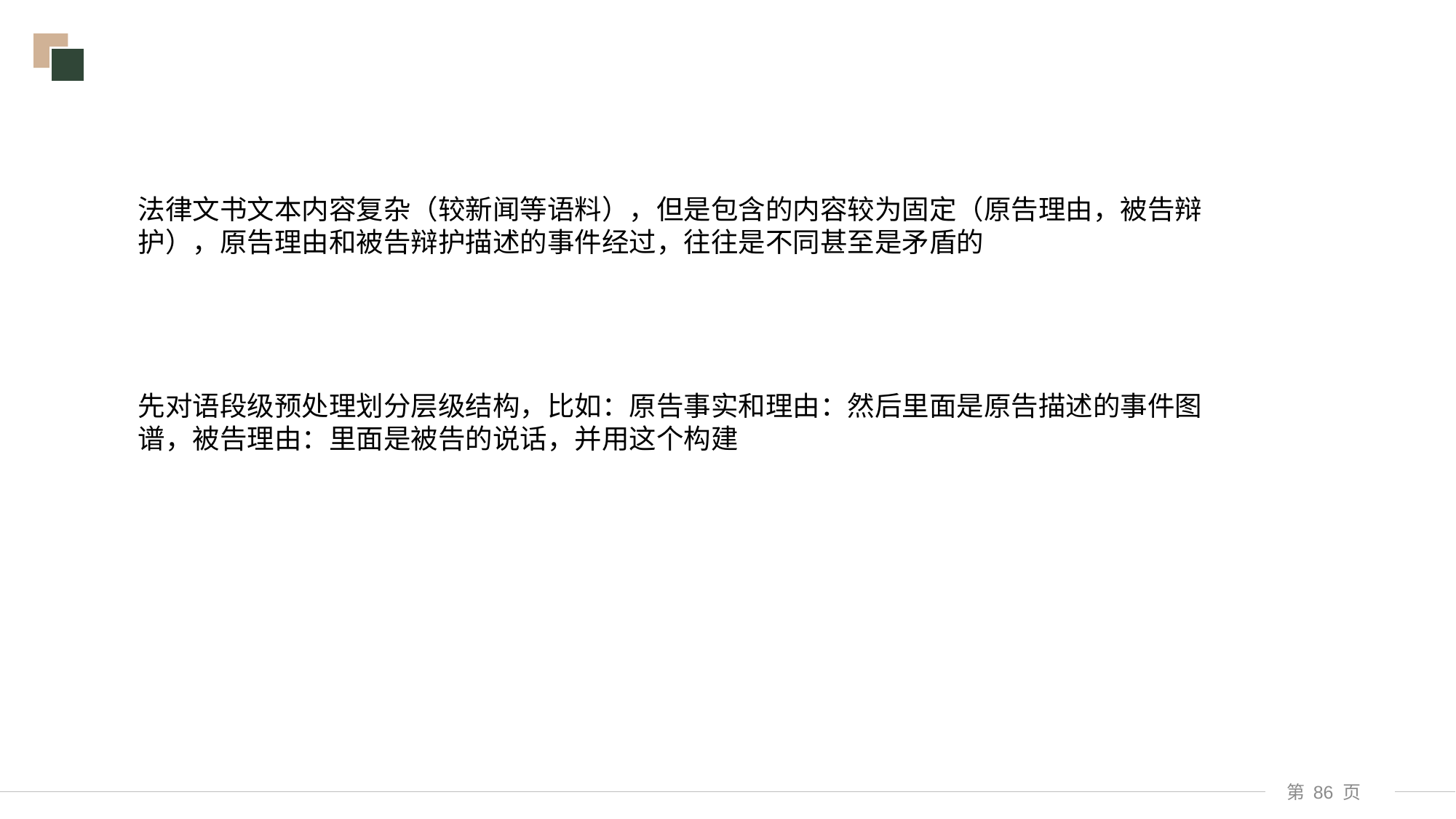

法律文书文本内容复杂（较新闻等语料），但是包含的内容较为固定（原告理由，被告辩护），原告理由和被告辩护描述的事件经过，往往是不同甚至是矛盾的

先对语段级预处理划分层级结构，比如：原告事实和理由：然后里面是原告描述的事件图谱，被告理由：里面是被告的说话，并用这个构建
第 86 页